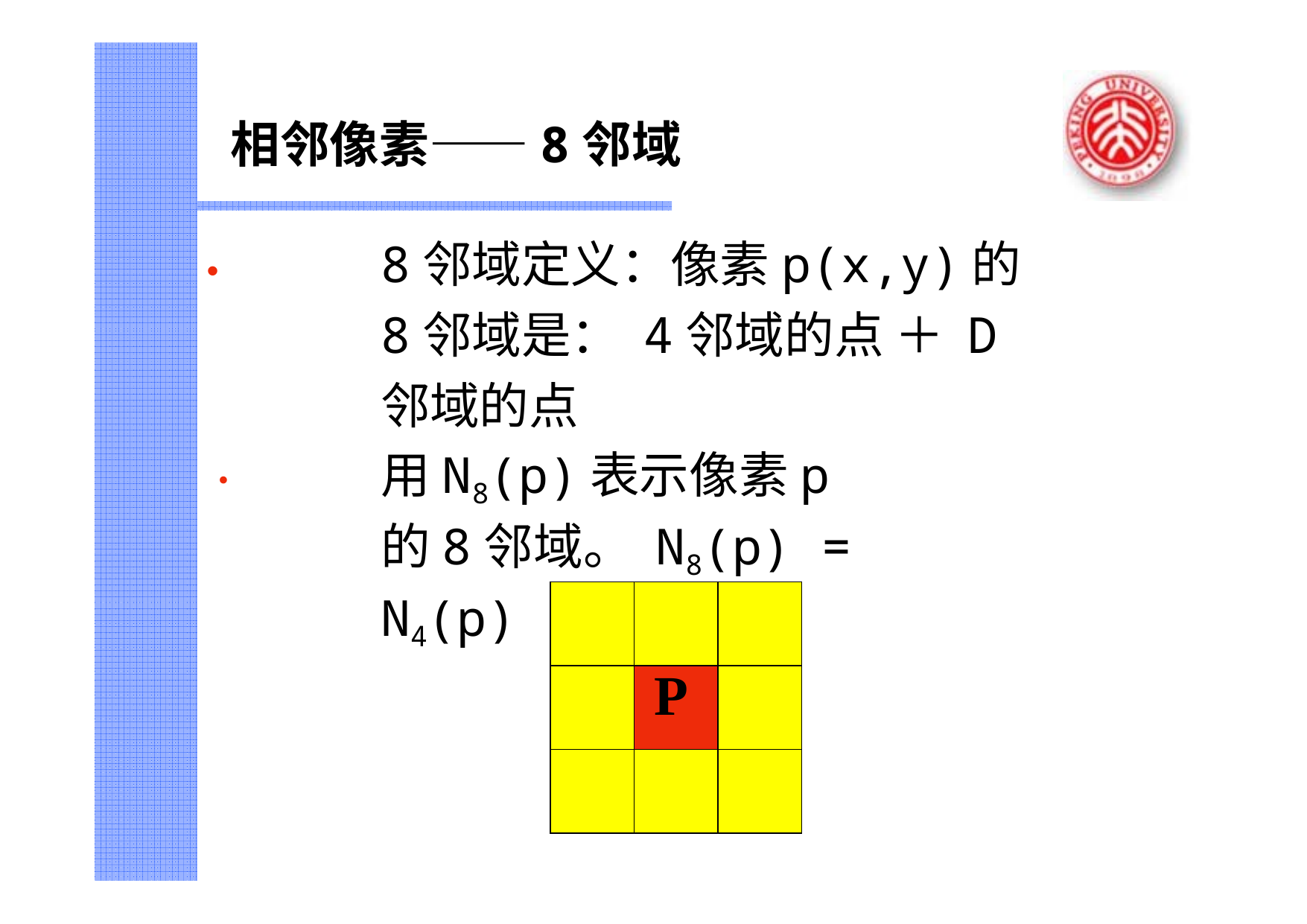

相邻像素——8邻域

•	8邻域定义：像素p(x,y)的8邻域是： 4邻域的点 ＋ D邻域的点
•	用N8(p)表示像素p的8邻域。 N8(p) = N4(p) + ND(p)
|  |  |  |
| --- | --- | --- |
|  | P |  |
|  |  |  |